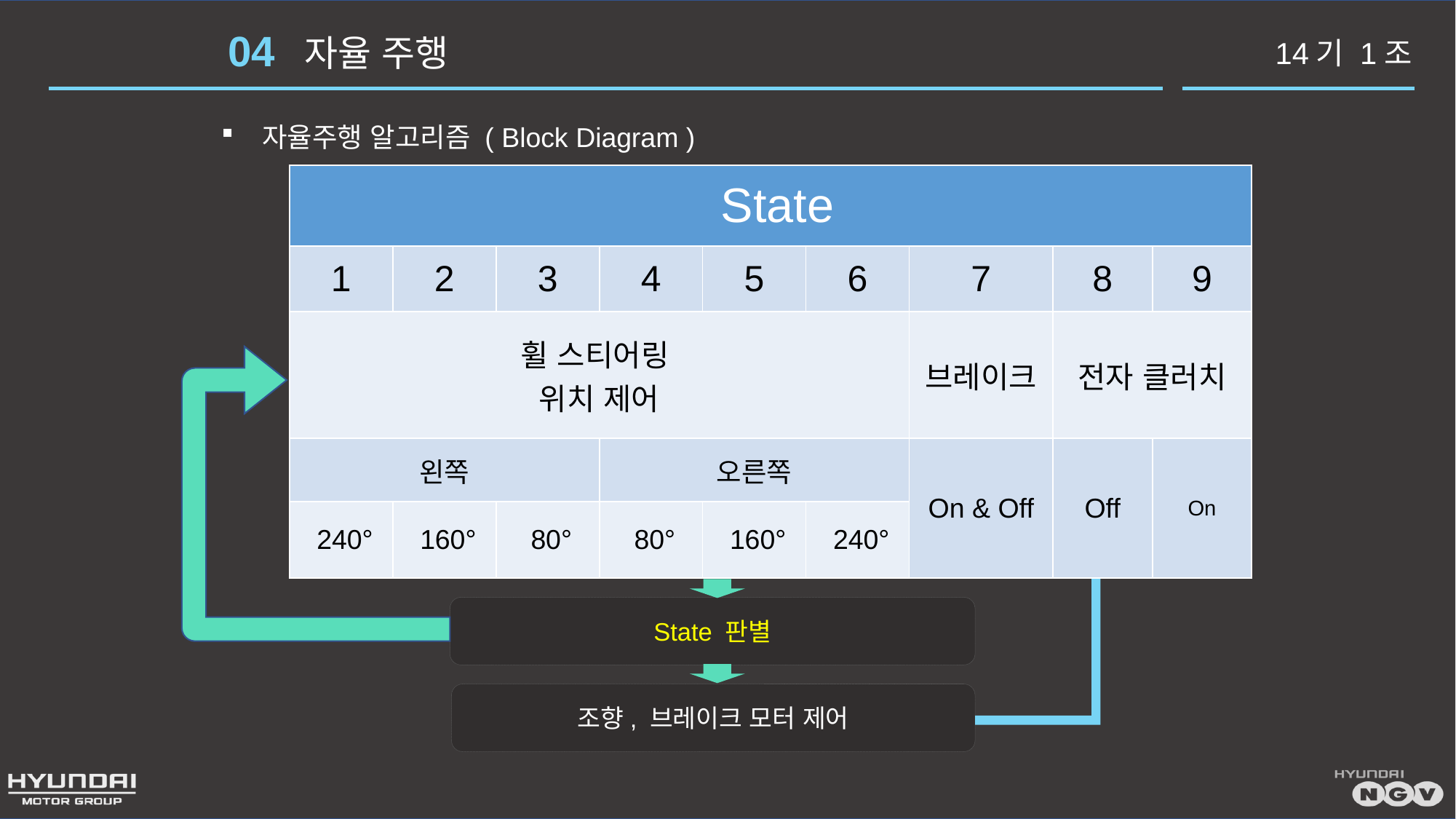

# 04  자율 주행
자율주행 알고리즘 ( Block Diagram )
| State |  |  |  |  |  |  |  |  |
| --- | --- | --- | --- | --- | --- | --- | --- | --- |
| 1 | 2 | 3 | 4 | 5 | 6 | 7 | 8 | 9 |
| 휠 스티어링 위치 제어 |  |  |  |  |  | 브레이크 | 전자 클러치 |  |
| 왼쪽 |  |  | 오른쪽 |  |  | On & Off | Off | On |
| 240° | 160° | 80° | 80° | 160° | 240° |  |  |  |

전자 클러치 On

Cam 영상 정보 Read

영상 처리

차선 검출

차선 각도 및 차량 중심선과의 거리 계산

State 판별

조향, 브레이크 모터 제어